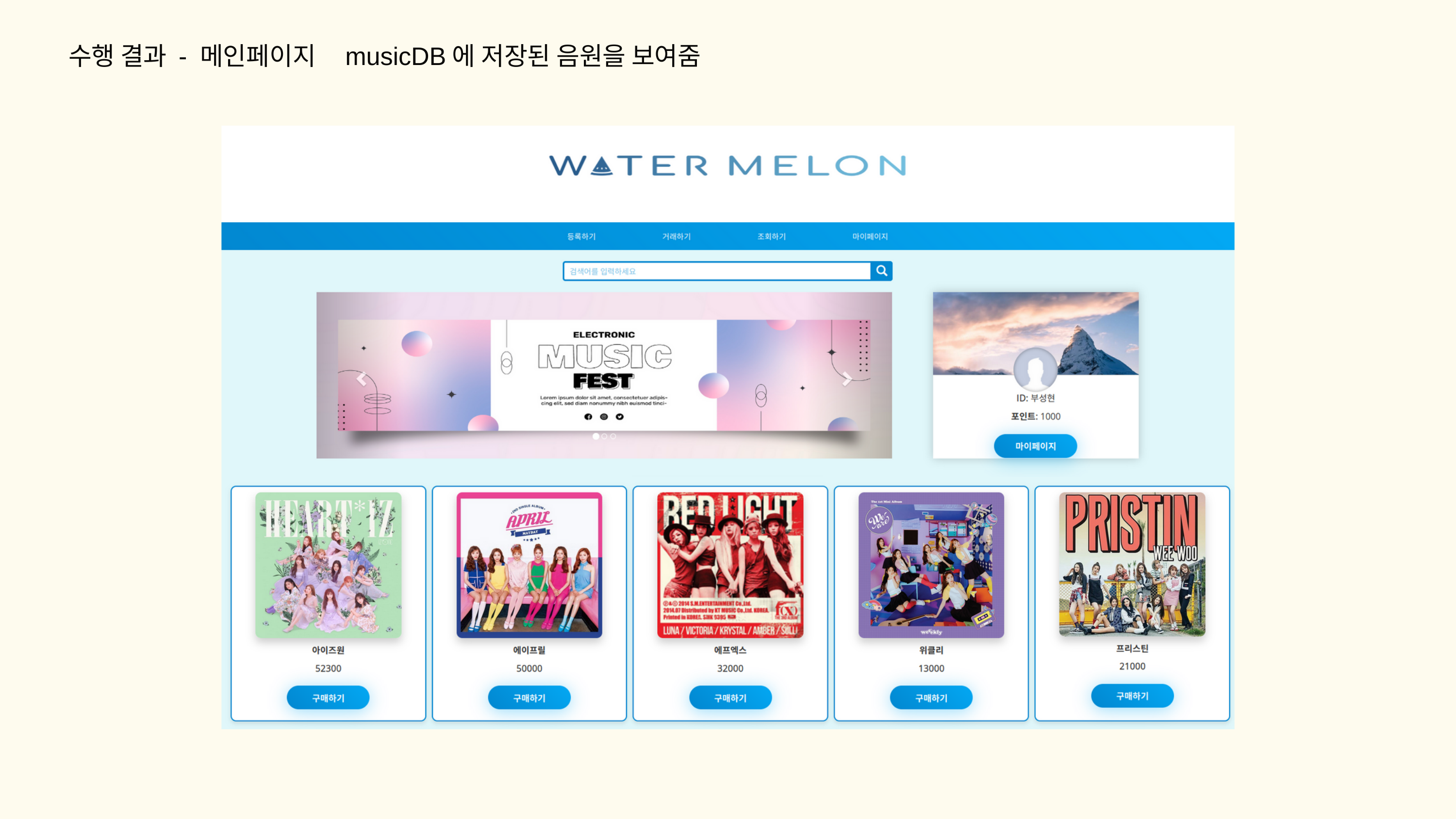

수행 결과 - 메인페이지
musicDB에 저장된 음원을 보여줌